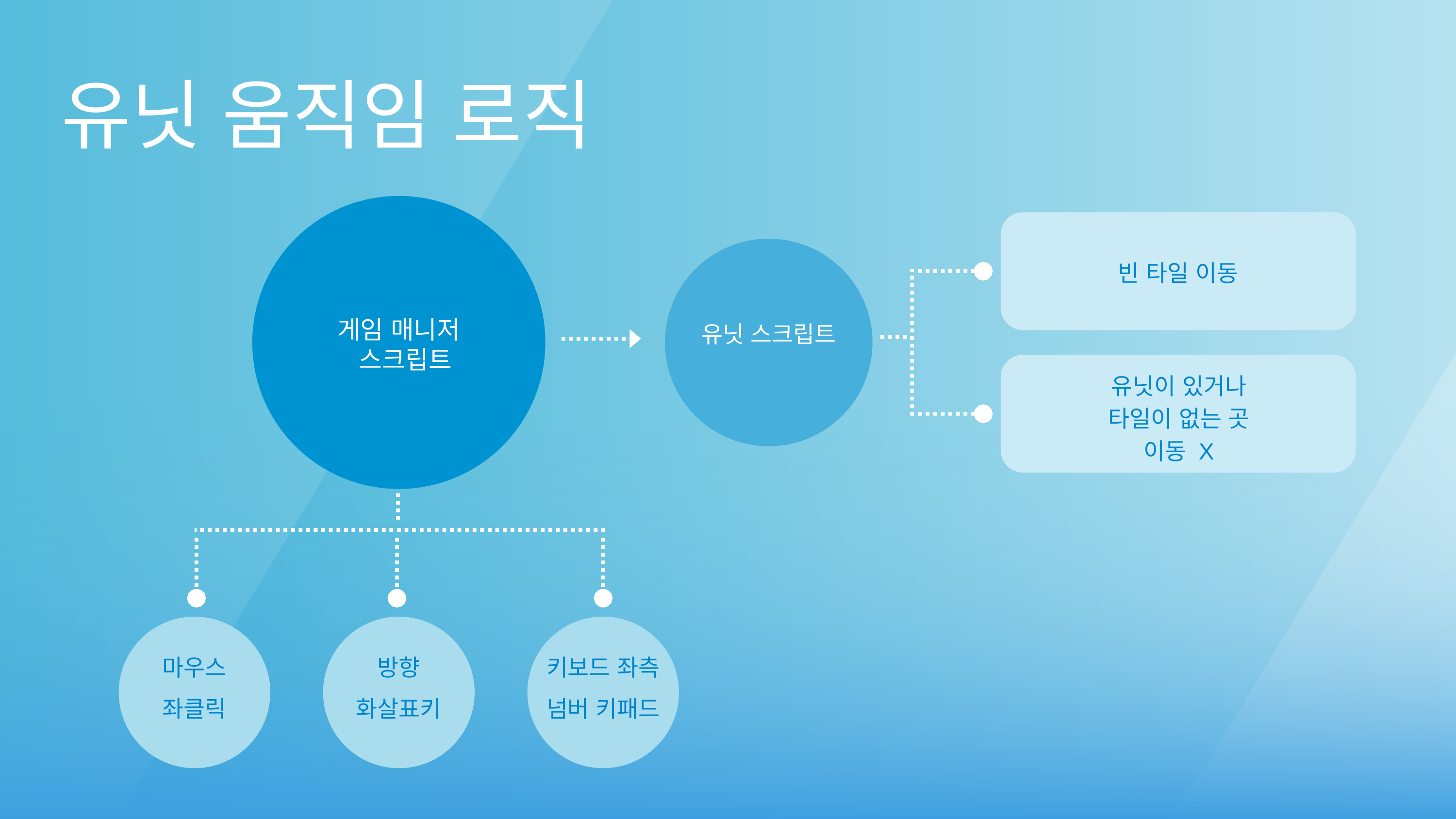

유닛 움직임 로직

유닛 스크립트
빈 타일 이동

게임 매니저
 스크립트

유닛이 있거나 타일이 없는 곳 이동 X

마우스 좌클릭

방향 화살표키

키보드 좌측 넘버 키패드